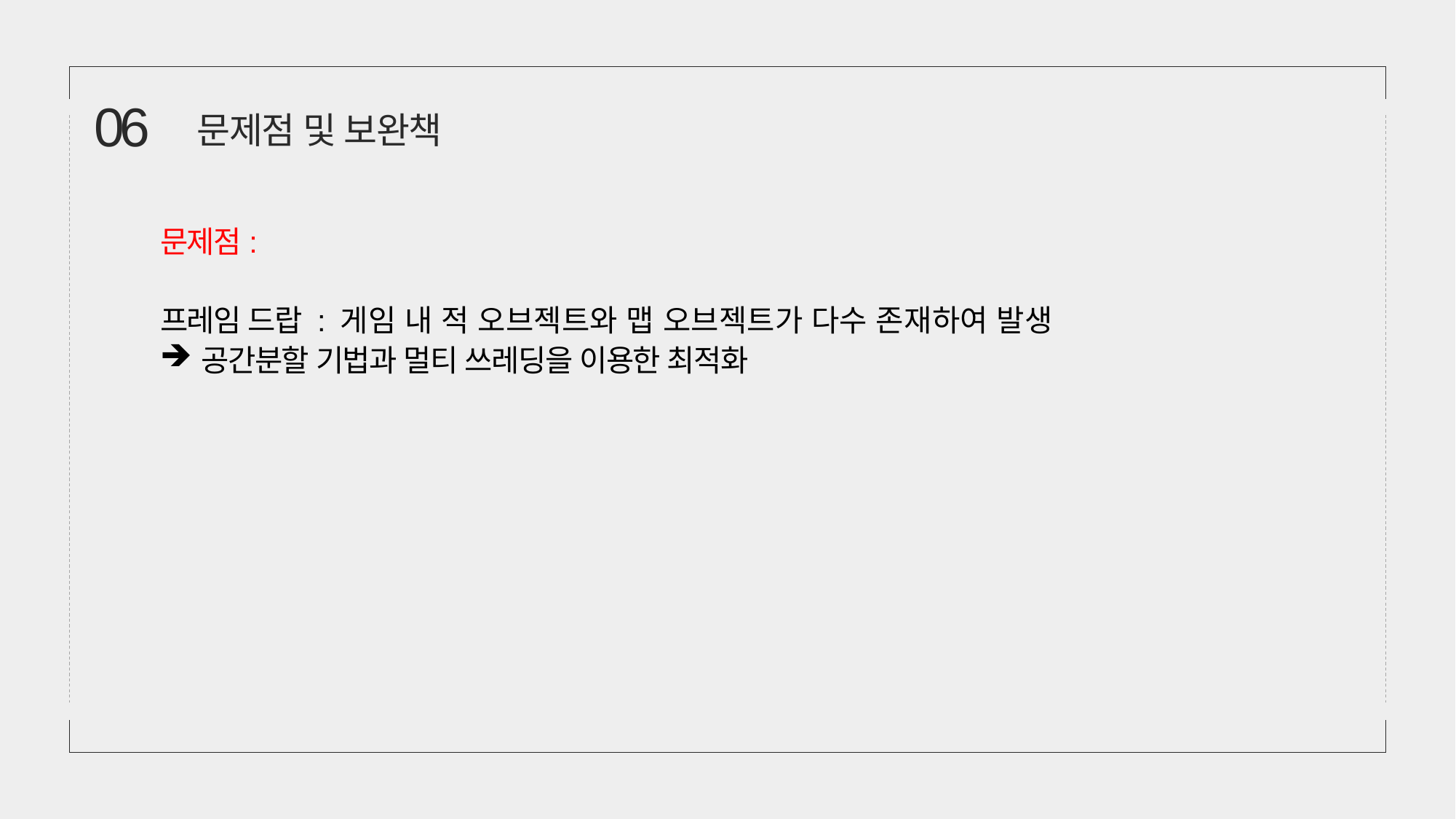

06
문제점 및 보완책
문제점:

프레임 드랍 : 게임 내 적 오브젝트와 맵 오브젝트가 다수 존재하여 발생
공간분할 기법과 멀티 쓰레딩을 이용한 최적화